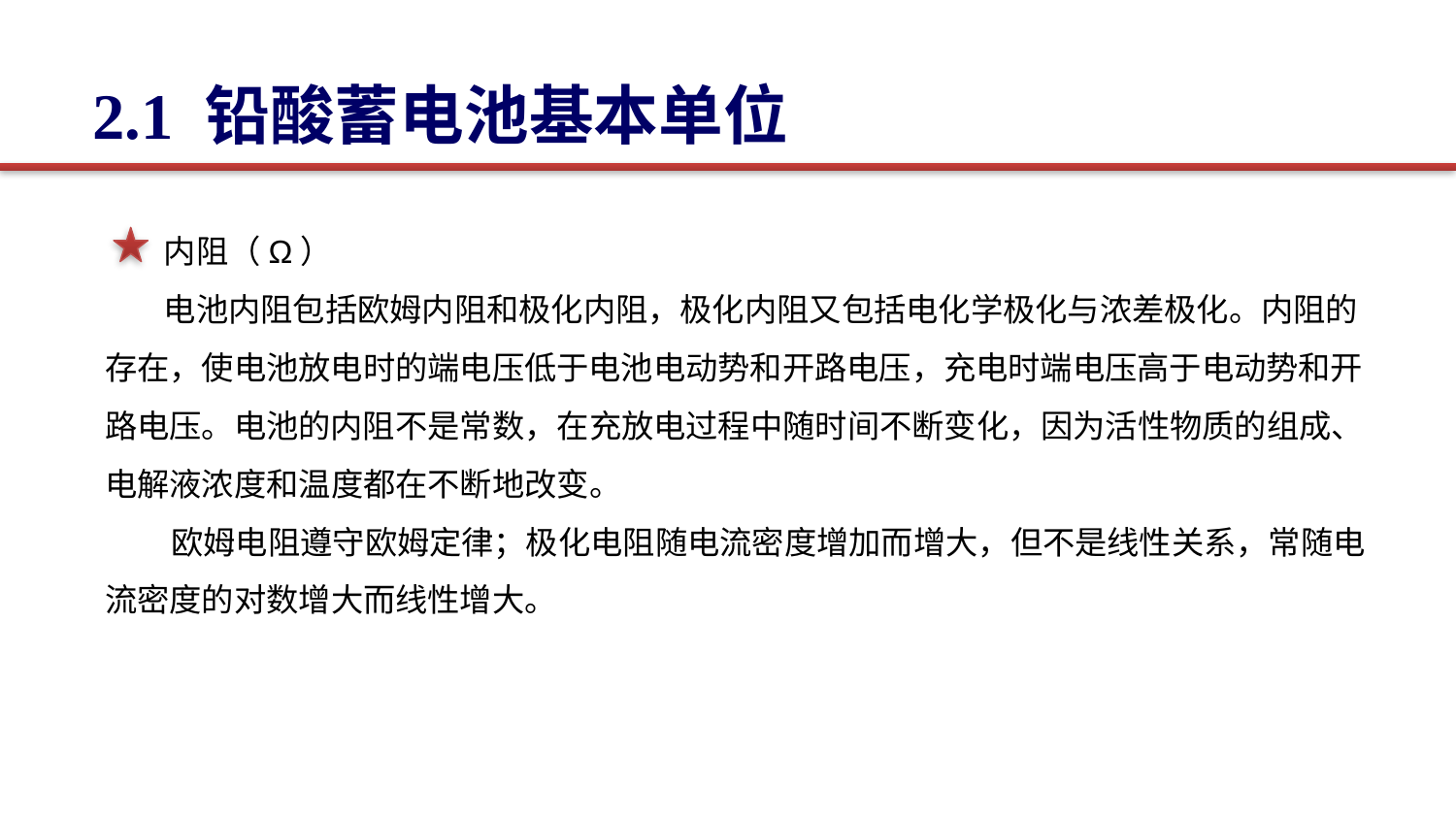

2.1 铅酸蓄电池基本单位

       内阻（Ω）
       电池内阻包括欧姆内阻和极化内阻，极化内阻又包括电化学极化与浓差极化。内阻的存在，使电池放电时的端电压低于电池电动势和开路电压，充电时端电压高于电动势和开路电压。电池的内阻不是常数，在充放电过程中随时间不断变化，因为活性物质的组成、电解液浓度和温度都在不断地改变。
        欧姆电阻遵守欧姆定律；极化电阻随电流密度增加而增大，但不是线性关系，常随电流密度的对数增大而线性增大。